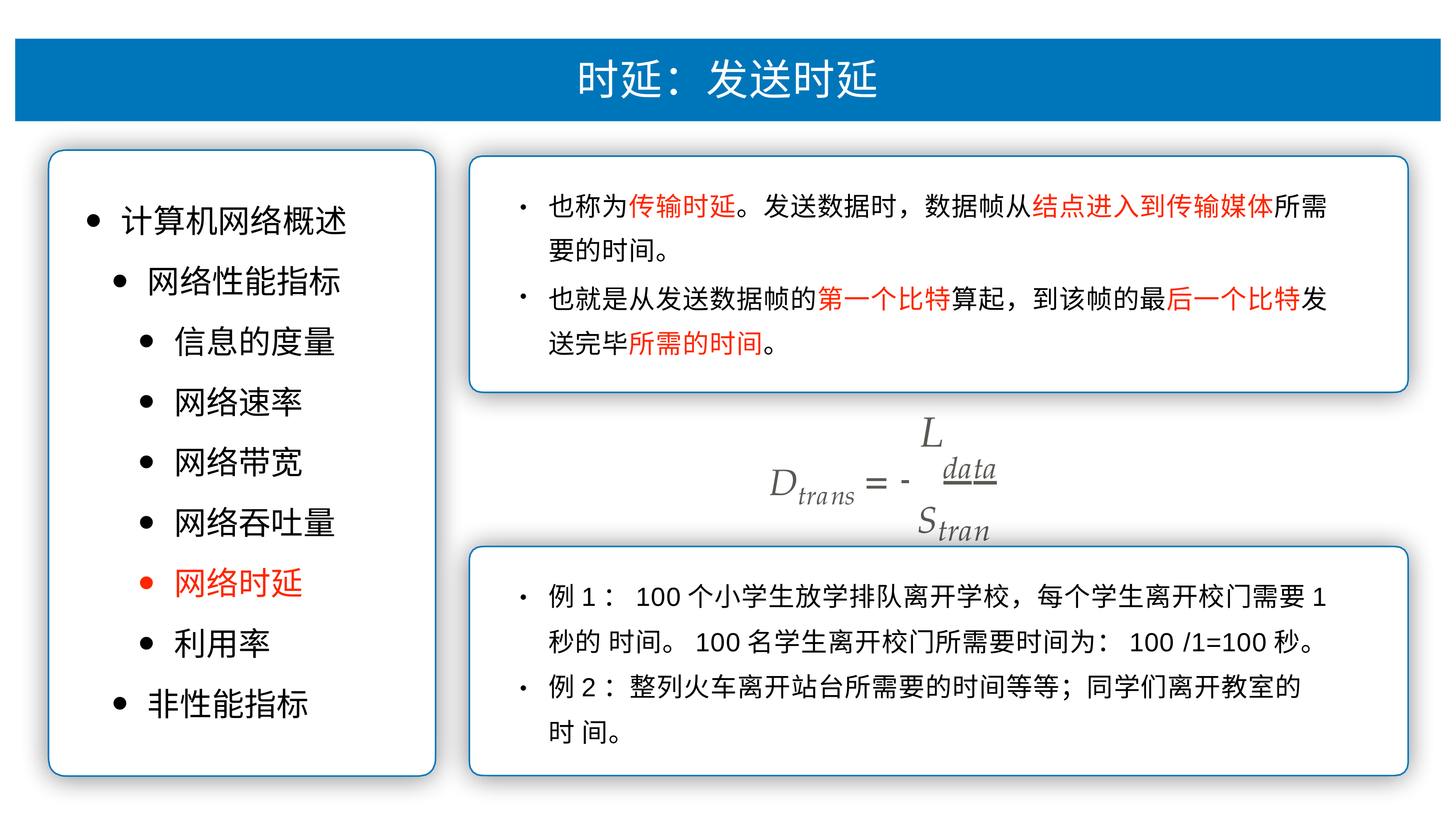

# 时延：发送时延

也称为传输时延。发送数据时，数据帧从结点进⼊到传输媒体所需 要的时间。
也就是从发送数据帧的第⼀个⽐特算起，到该帧的最后⼀个⽐特发 送完毕所需的时间。
•
计算机⽹络概述
⽹络性能指标
信息的度量
⽹络速率
⽹络带宽
⽹络吞吐量
⽹络时延
利⽤率
⾮性能指标
•
L
Dtrans =  	data
Strans

例1：100个⼩学⽣放学排队离开学校，每个学⽣离开校⻔需要1秒的 时间。100名学⽣离开校⻔所需要时间为：100 /1=100秒。
例2：整列⽕⻋离开站台所需要的时间等等；同学们离开教室的时 间。
•
•